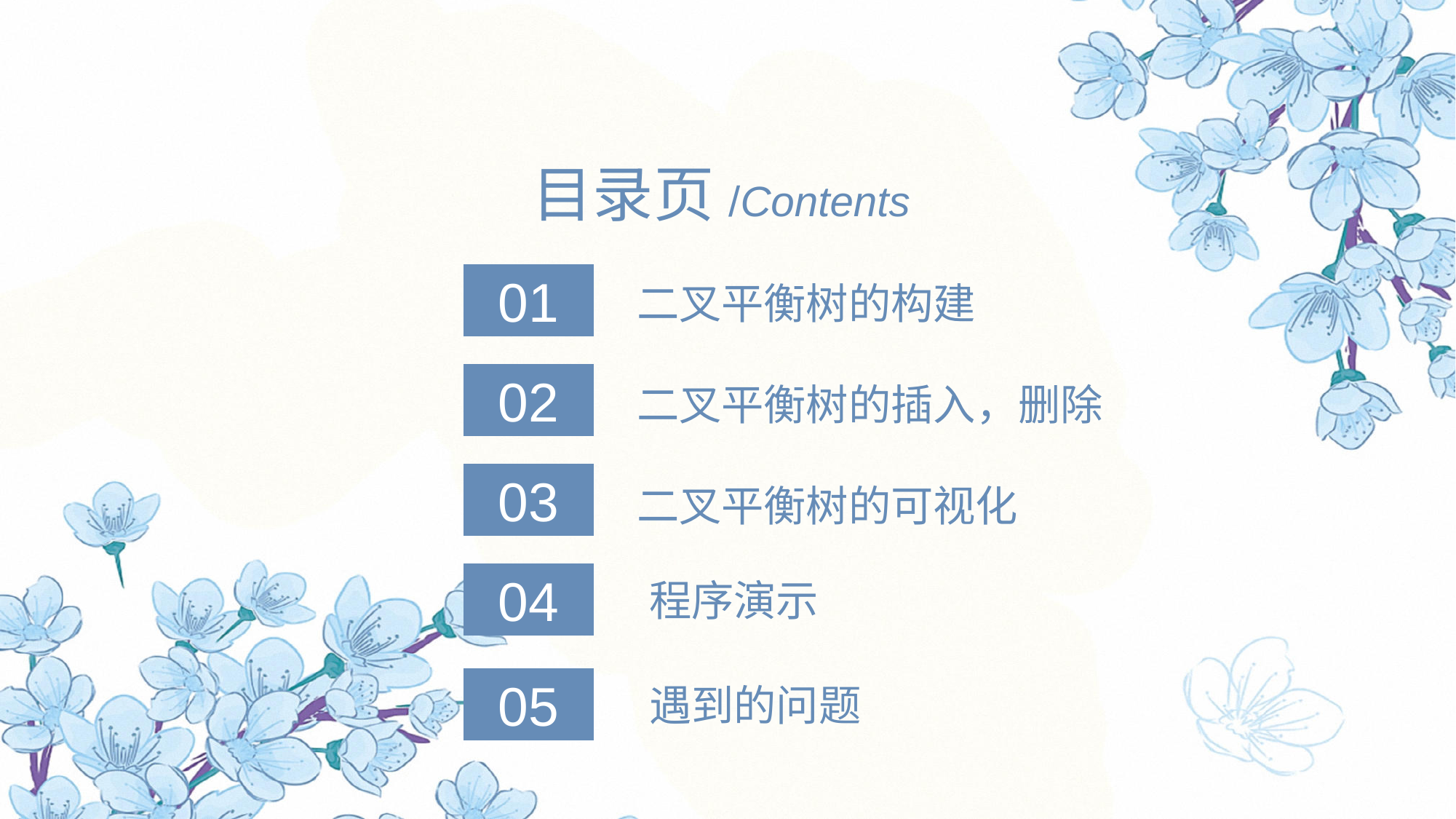

目录页/Contents
01
二叉平衡树的构建
02
二叉平衡树的插入，删除
03
二叉平衡树的可视化
04
程序演示
05
遇到的问题